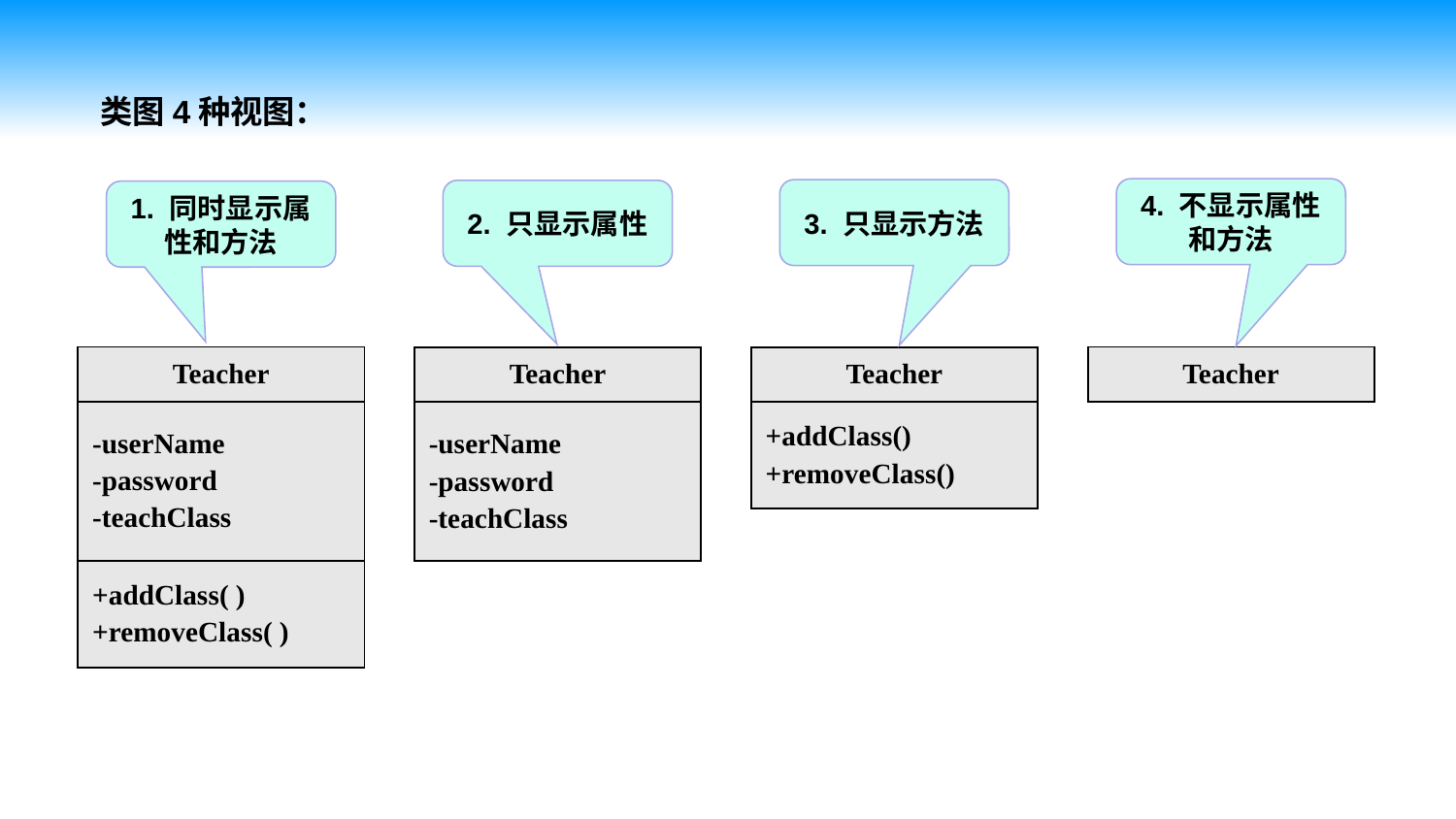

类图4种视图：
4. 不显示属性和方法
3. 只显示方法
2. 只显示属性
1. 同时显示属性和方法
| Teacher |
| --- |
| -userName -password -teachClass |
| +addClass( ) +removeClass( ) |
| Teacher |
| --- |
| Teacher |
| --- |
| -userName -password -teachClass |
| Teacher |
| --- |
| +addClass() +removeClass() |